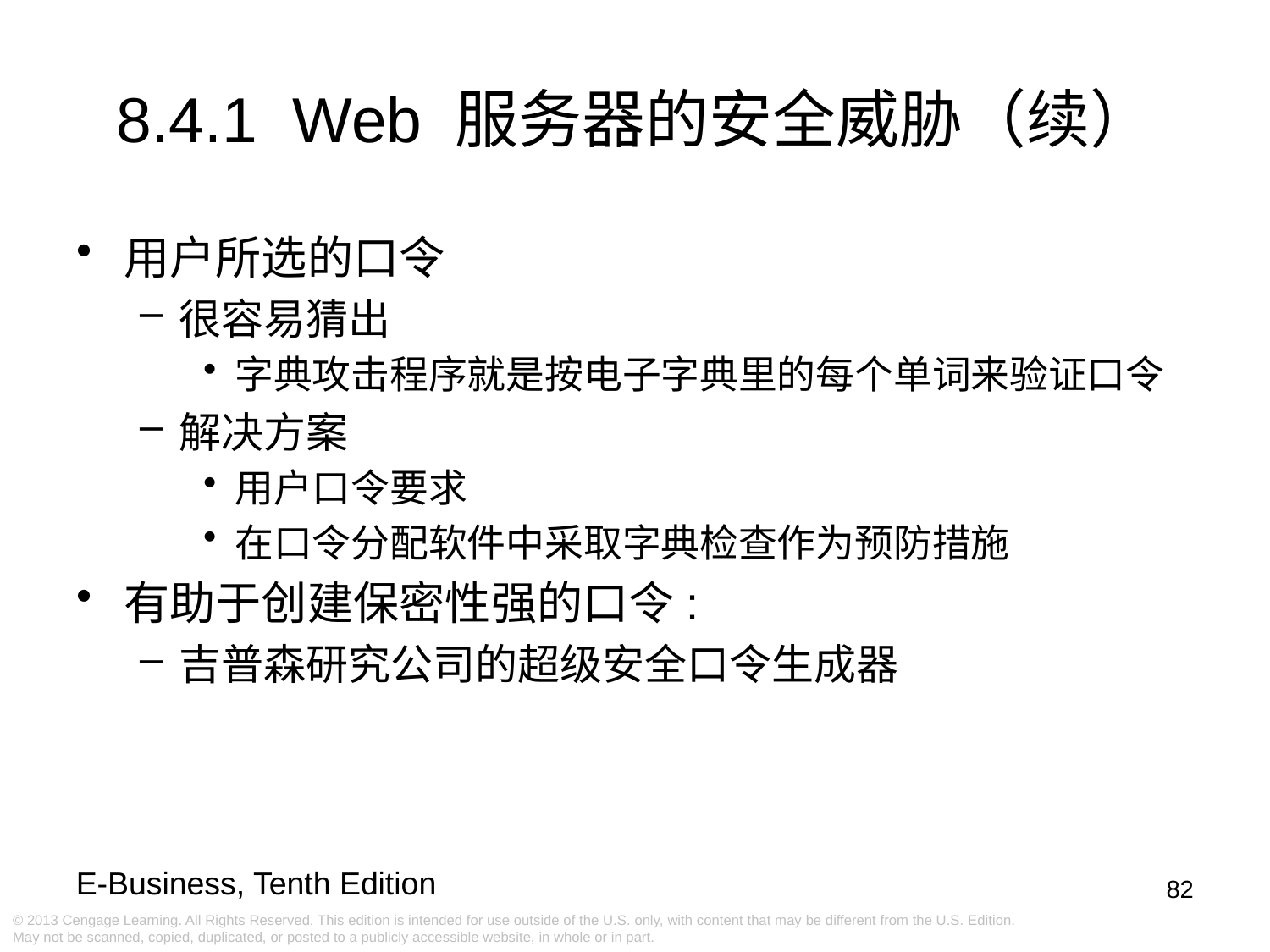

8.4.1  Web 服务器的安全威胁（续）
用户所选的口令
很容易猜出
字典攻击程序就是按电子字典里的每个单词来验证口令
解决方案
用户口令要求
在口令分配软件中采取字典检查作为预防措施
有助于创建保密性强的口令:
吉普森研究公司的超级安全口令生成器
82